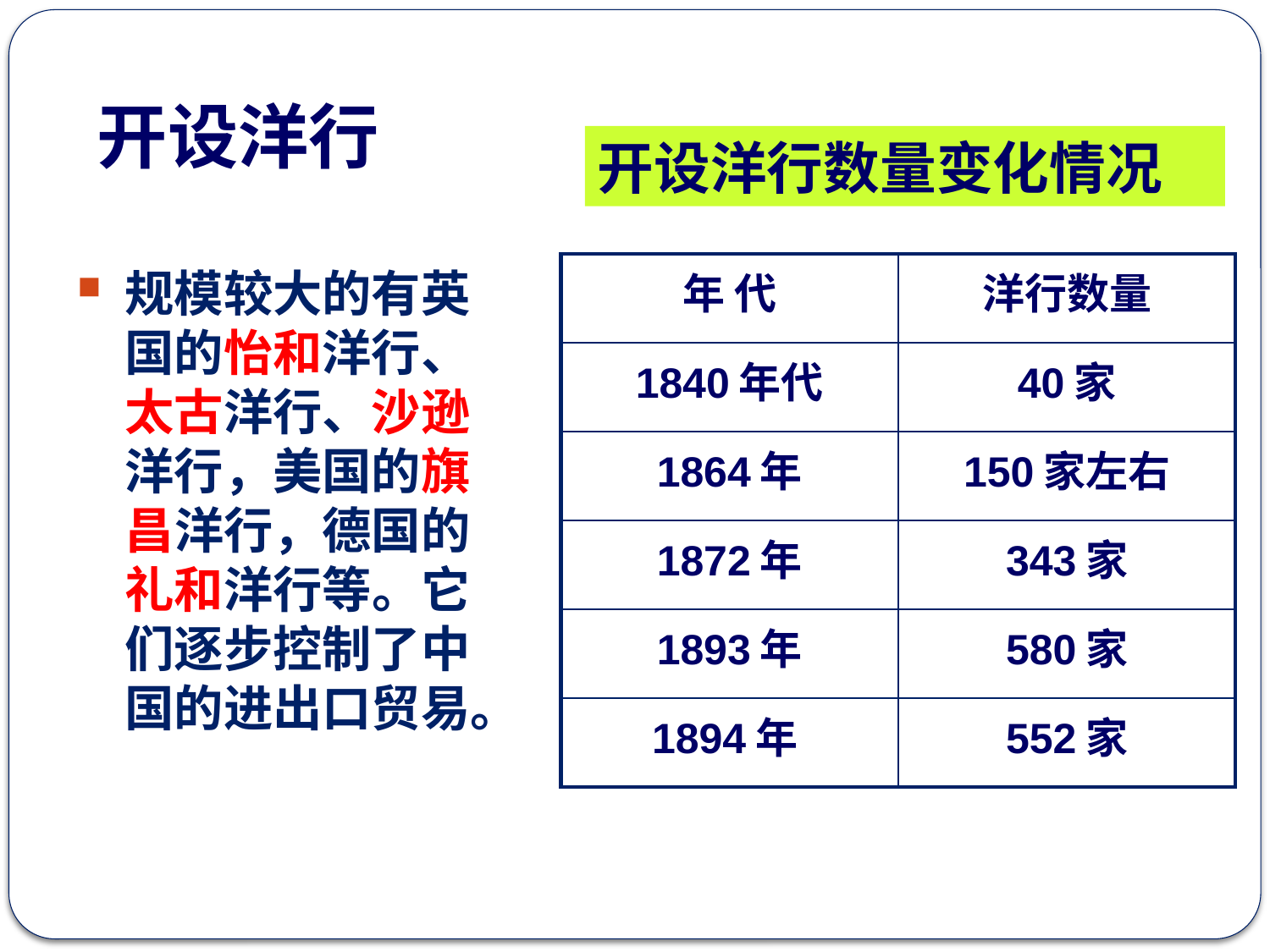

开设洋行
开设洋行数量变化情况
| 年 代 | 洋行数量 |
| --- | --- |
| 1840年代 | 40家 |
| 1864年 | 150家左右 |
| 1872年 | 343家 |
| 1893年 | 580家 |
| 1894年 | 552家 |
规模较大的有英国的怡和洋行、太古洋行、沙逊洋行，美国的旗昌洋行，德国的礼和洋行等。它们逐步控制了中国的进出口贸易。